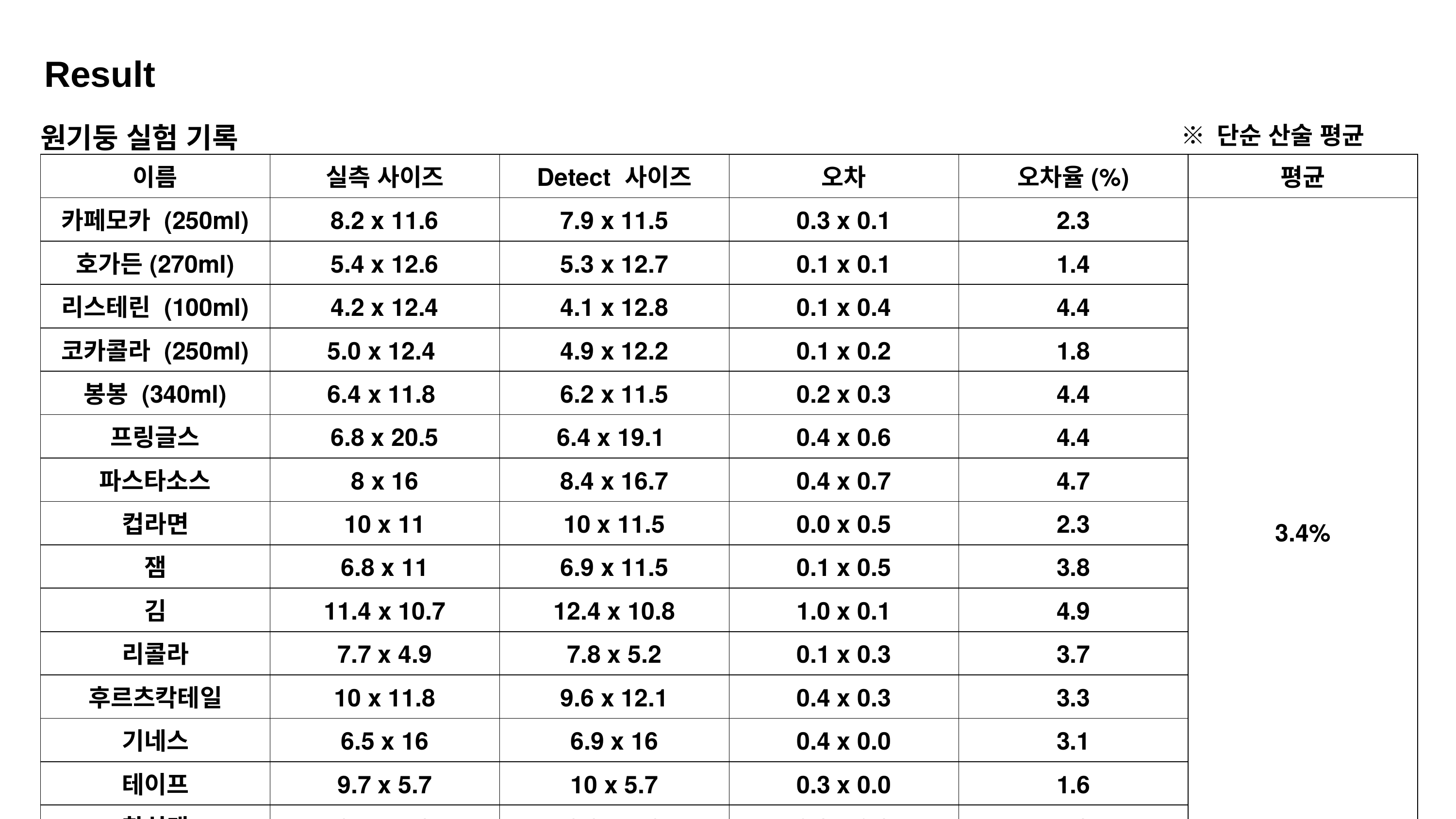

# Result
원기둥 실험 기록
※ 단순 산술 평균
| 이름 | 실측 사이즈 | Detect 사이즈 | 오차 | 오차율(%) | 평균 |
| --- | --- | --- | --- | --- | --- |
| 카페모카 (250ml) | 8.2 x 11.6 | 7.9 x 11.5 | 0.3 x 0.1 | 2.3 | 3.4% |
| 호가든(270ml) | 5.4 x 12.6 | 5.3 x 12.7 | 0.1 x 0.1 | 1.4 |  |
| 리스테린 (100ml) | 4.2 x 12.4 | 4.1 x 12.8 | 0.1 x 0.4 | 4.4 |  |
| 코카콜라 (250ml) | 5.0 x 12.4 | 4.9 x 12.2 | 0.1 x 0.2 | 1.8 |  |
| 봉봉 (340ml) | 6.4 x 11.8 | 6.2 x 11.5 | 0.2 x 0.3 | 4.4 |  |
| 프링글스 | 6.8 x 20.5 | 6.4 x 19.1 | 0.4 x 0.6 | 4.4 |  |
| 파스타소스 | 8 x 16 | 8.4 x 16.7 | 0.4 x 0.7 | 4.7 |  |
| 컵라면 | 10 x 11 | 10 x 11.5 | 0.0 x 0.5 | 2.3 |  |
| 잼 | 6.8 x 11 | 6.9 x 11.5 | 0.1 x 0.5 | 3.8 |  |
| 김 | 11.4 x 10.7 | 12.4 x 10.8 | 1.0 x 0.1 | 4.9 |  |
| 리콜라 | 7.7 x 4.9 | 7.8 x 5.2 | 0.1 x 0.3 | 3.7 |  |
| 후르츠칵테일 | 10 x 11.8 | 9.6 x 12.1 | 0.4 x 0.3 | 3.3 |  |
| 기네스 | 6.5 x 16 | 6.9 x 16 | 0.4 x 0.0 | 3.1 |  |
| 테이프 | 9.7 x 5.7 | 10 x 5.7 | 0.3 x 0.0 | 1.6 |  |
| 참치캔 | 8.5 x 4.3 | 8.8 x 4.6 | 0.3 x 0.3 | 5.3 |  |
| 일리 | 9 x 14.8 | 9.3 x 15.4 | 0.3 x 0.6 | 3.7 |  |